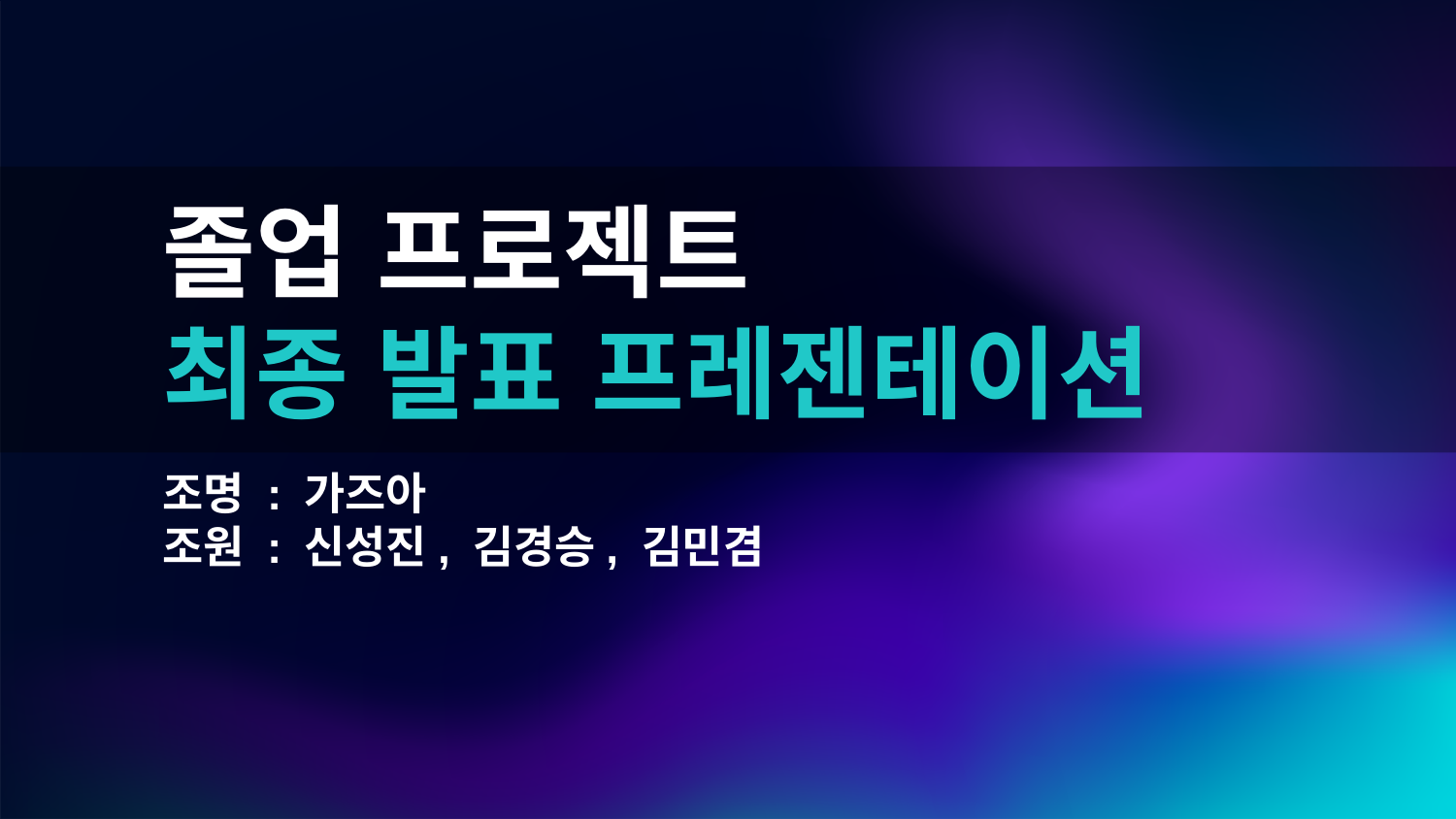

# 졸업 프로젝트
최종 발표 프레젠테이션
조명 : 가즈아
조원 : 신성진, 김경승, 김민겸